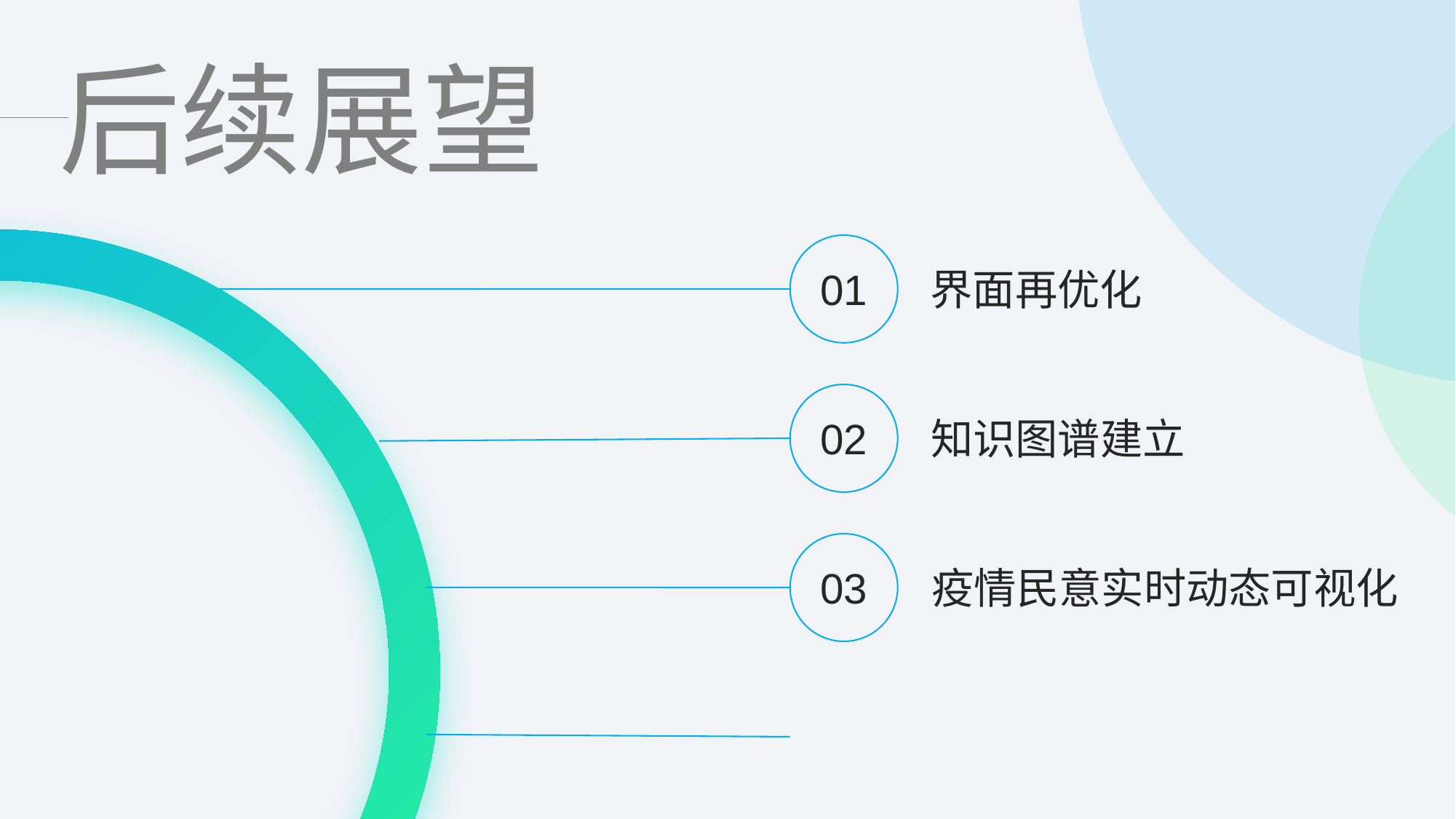

后续展望

01
界面再优化

02
知识图谱建立

03
疫情民意实时动态可视化